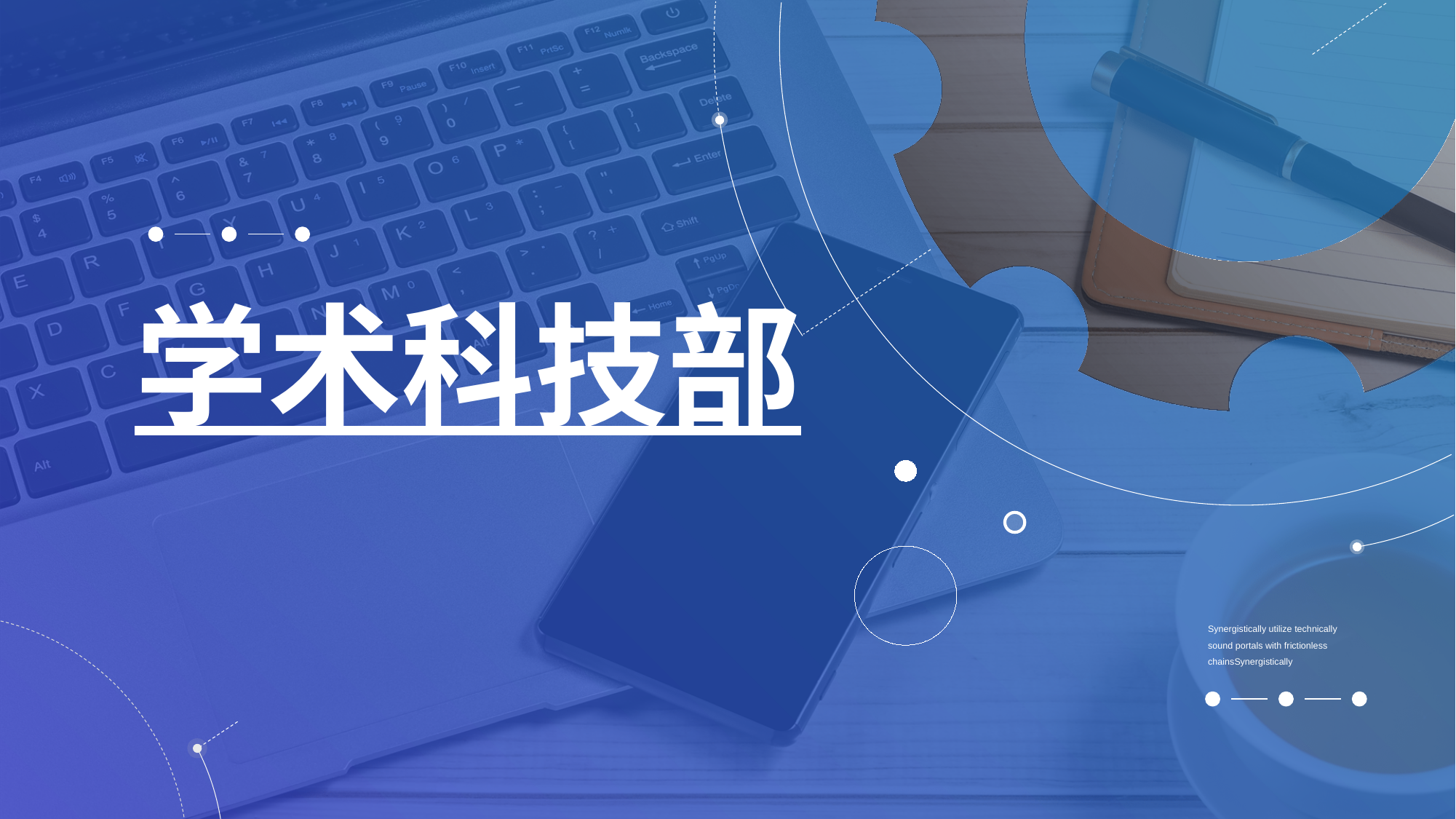

学术科技部

Synergistically utilize technically sound portals with frictionless chainsSynergistically